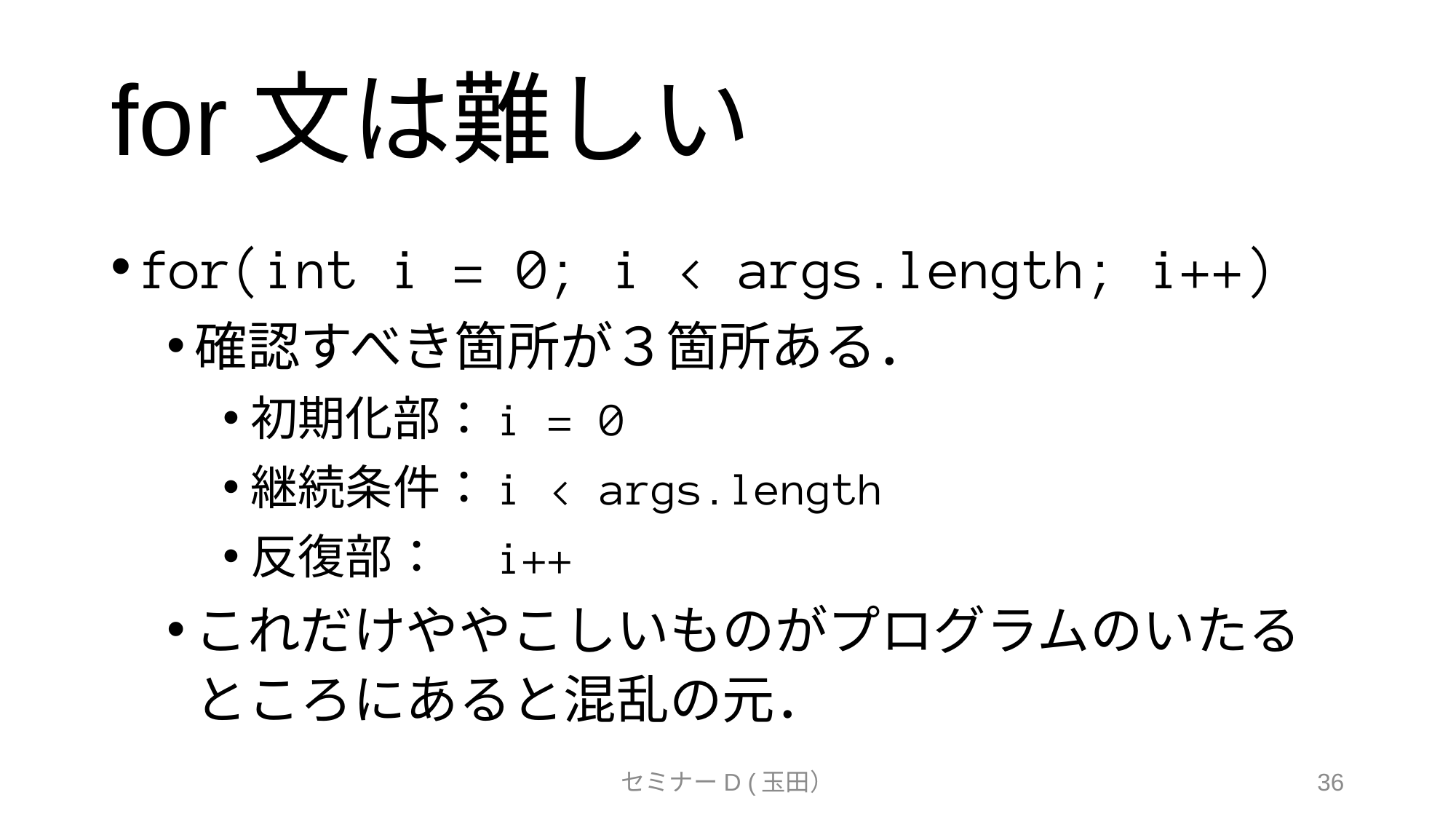

# for文は難しい
for(int i = 0; i < args.length; i++)
確認すべき箇所が３箇所ある．
初期化部：i = 0
継続条件：i < args.length
反復部：　i++
これだけややこしいものがプログラムのいたるところにあると混乱の元．
セミナーD (玉田）
36